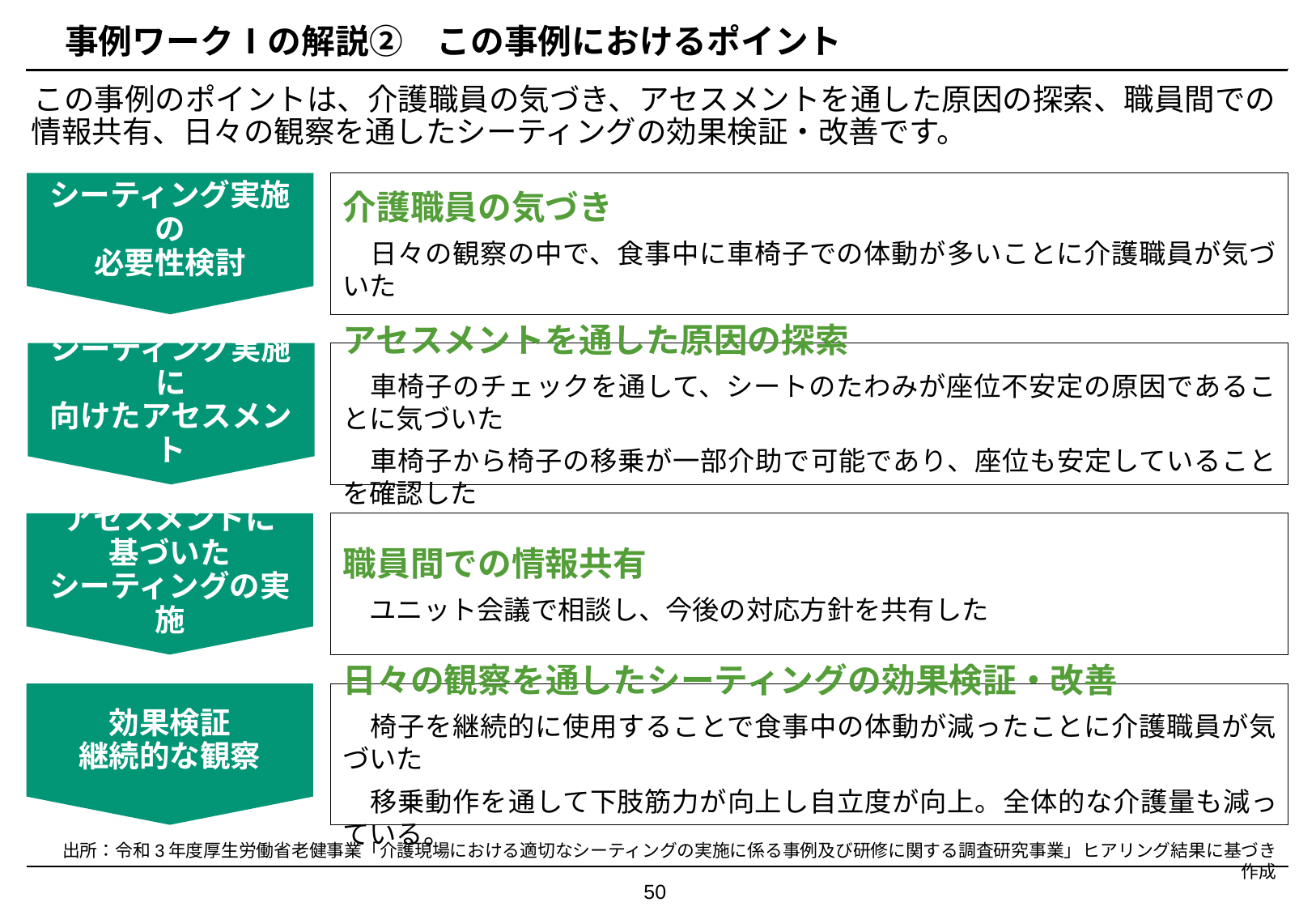

# 事例ワークⅠの解説②　この事例におけるポイント
この事例のポイントは、介護職員の気づき、アセスメントを通した原因の探索、職員間での情報共有、日々の観察を通したシーティングの効果検証・改善です。
シーティング実施の
必要性検討
介護職員の気づき
　日々の観察の中で、食事中に車椅子での体動が多いことに介護職員が気づいた
シーティング実施に
向けたアセスメント
アセスメントを通した原因の探索
　車椅子のチェックを通して、シートのたわみが座位不安定の原因であることに気づいた
　車椅子から椅子の移乗が一部介助で可能であり、座位も安定していることを確認した
アセスメントに
基づいた
シーティングの実施
職員間での情報共有
　ユニット会議で相談し、今後の対応方針を共有した
効果検証
継続的な観察
日々の観察を通したシーティングの効果検証・改善
　椅子を継続的に使用することで食事中の体動が減ったことに介護職員が気づいた
　移乗動作を通して下肢筋力が向上し自立度が向上。全体的な介護量も減っている。
出所：令和3年度厚生労働省老健事業「介護現場における適切なシーティングの実施に係る事例及び研修に関する調査研究事業」ヒアリング結果に基づき作成